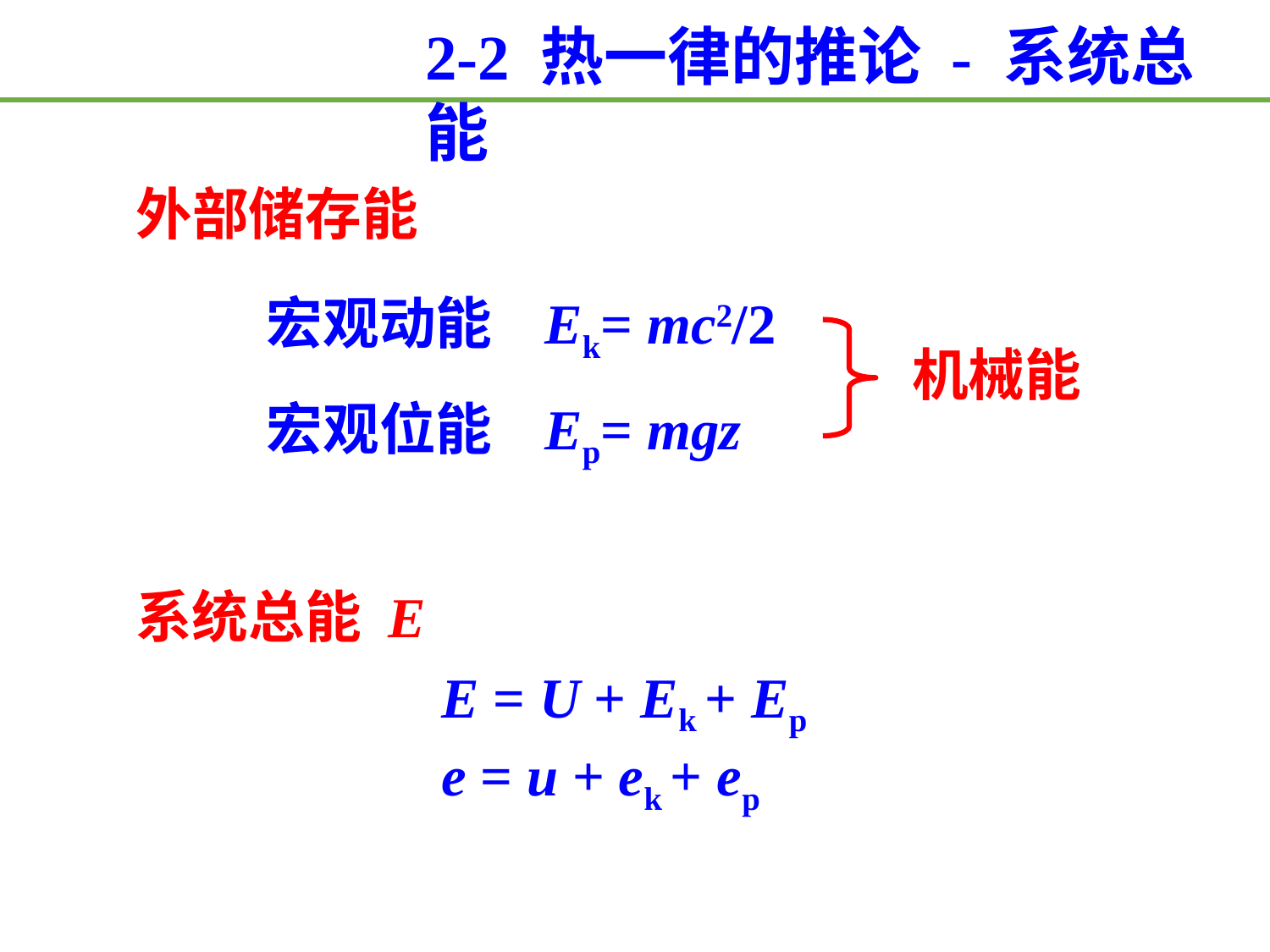

2-2 热一律的推论 - 系统总能
外部储存能
宏观动能   Ek= mc2/2
宏观位能   Ep= mgz

机械能
系统总能 E
E = U + Ek + Ep
e = u + ek + ep